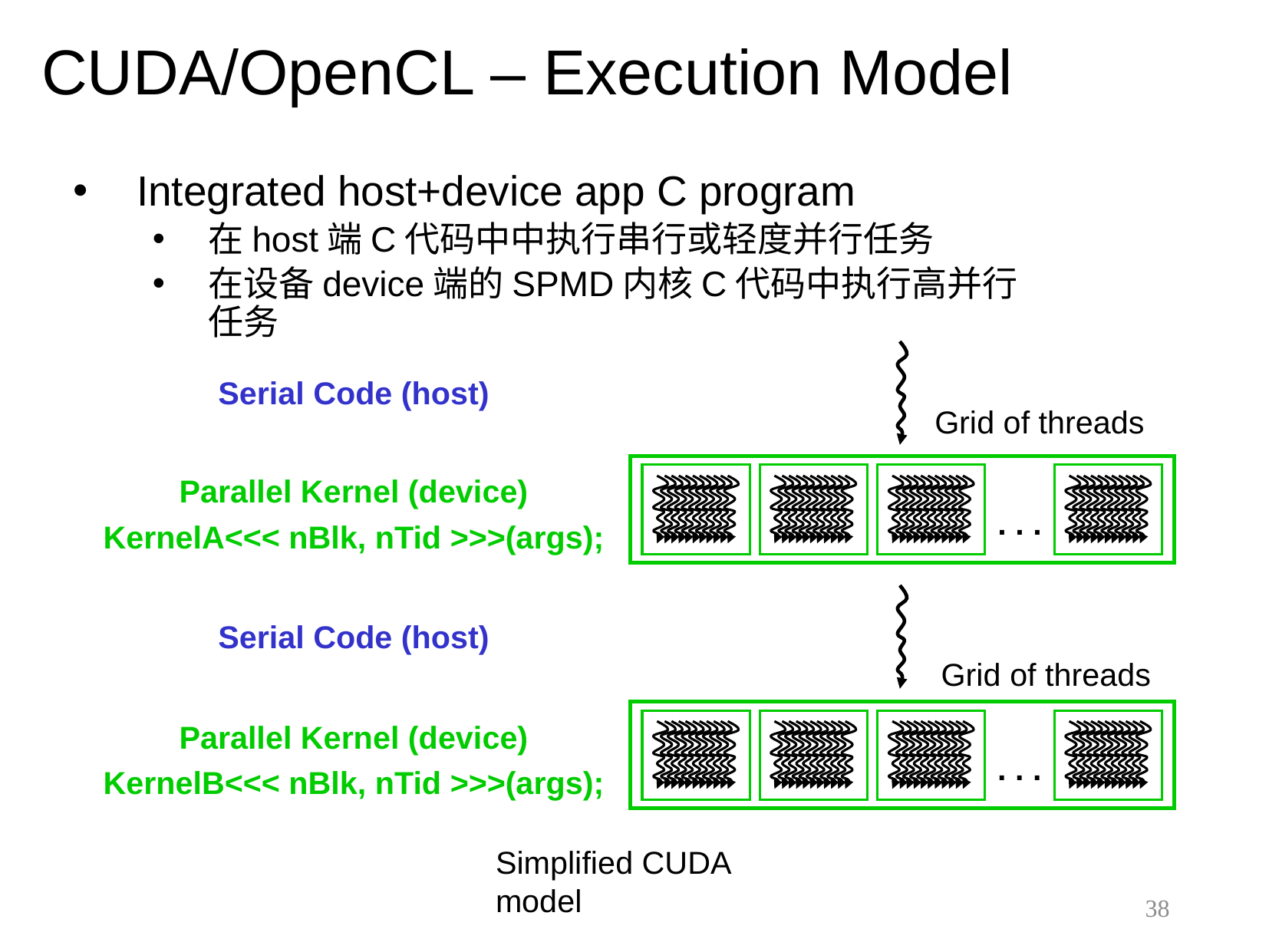

# CUDA/OpenCL – Execution Model
Integrated host+device app C program
在host端C代码中中执行串行或轻度并行任务
在设备device端的SPMD内核C代码中执行高并行任务

Serial Code (host)‏
Grid of threads

. . .
Parallel Kernel (device)‏
KernelA<<< nBlk, nTid >>>(args);

Serial Code (host)‏
Grid of threads

. . .
Parallel Kernel (device)‏
KernelB<<< nBlk, nTid >>>(args);
Simplified CUDA model
38